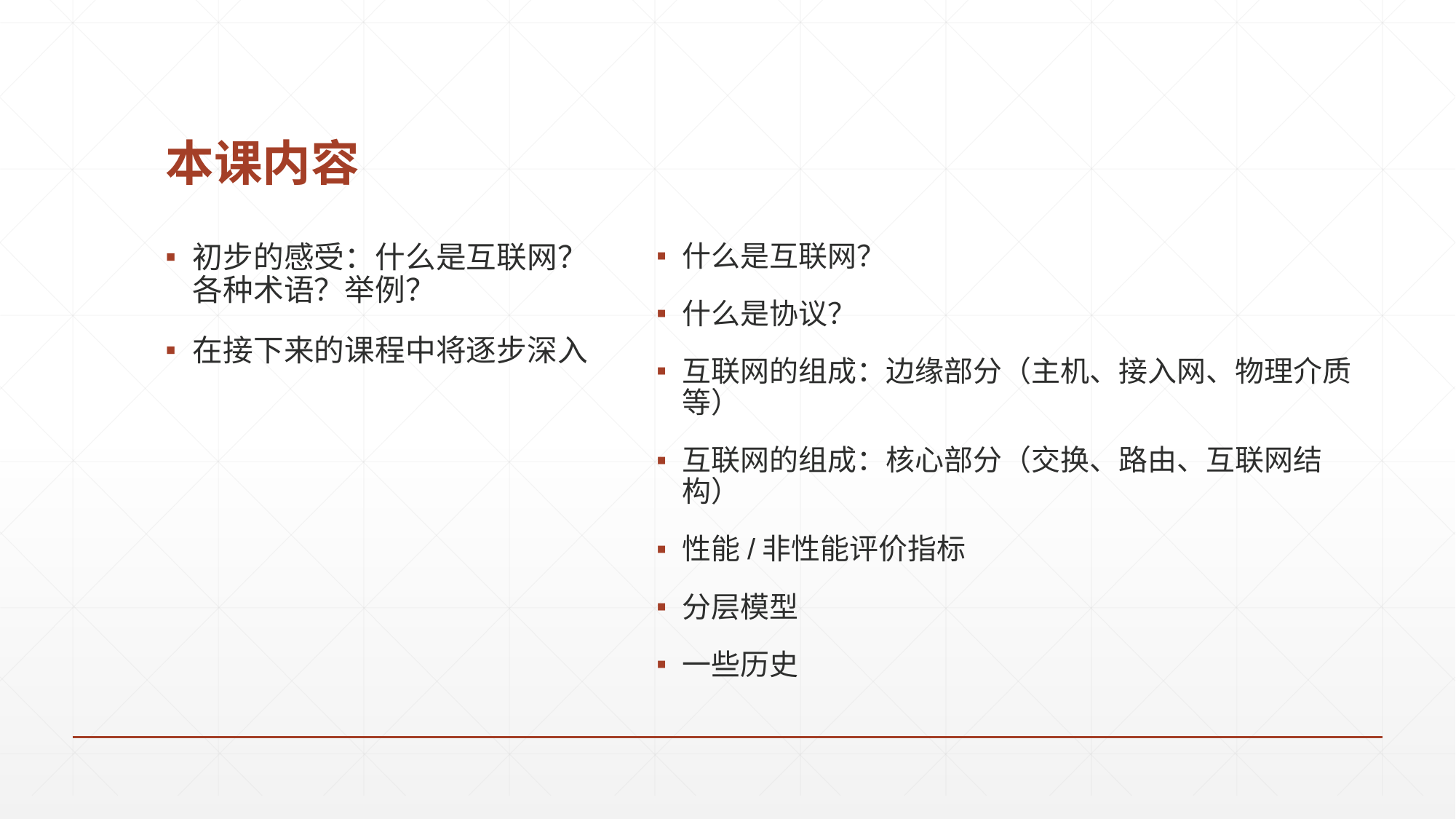

# 本课内容
什么是互联网？
什么是协议？
互联网的组成：边缘部分（主机、接入网、物理介质等）
互联网的组成：核心部分（交换、路由、互联网结构）
性能/非性能评价指标
分层模型
一些历史
初步的感受：什么是互联网？各种术语？举例？
在接下来的课程中将逐步深入